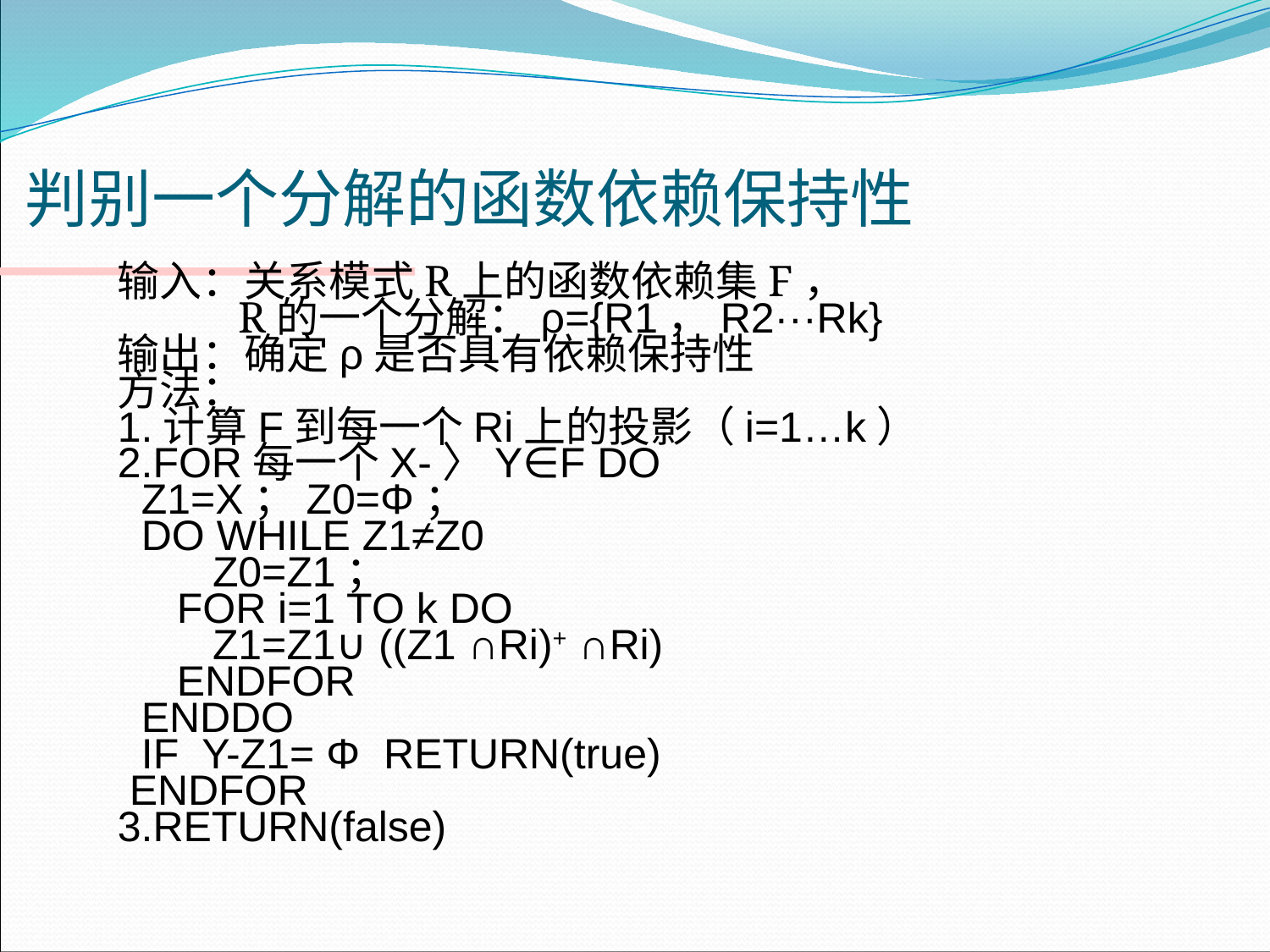

# 判别一个分解的函数依赖保持性

输入：关系模式R上的函数依赖集F，
           R的一个分解：ρ={R1，R2···Rk}
输出：确定ρ是否具有依赖保持性
方法：
1.计算F到每一个Ri上的投影（i=1…k）
2.FOR每一个X-〉Y∈F DO
  Z1=X；Z0=Φ；
  DO WHILE Z1≠Z0
        Z0=Z1；
     FOR i=1 TO k DO
        Z1=Z1∪ ((Z1 ∩Ri)+ ∩Ri)
     ENDFOR
  ENDDO
  IF  Y-Z1= Φ  RETURN(true)
 ENDFOR
3.RETURN(false)

649